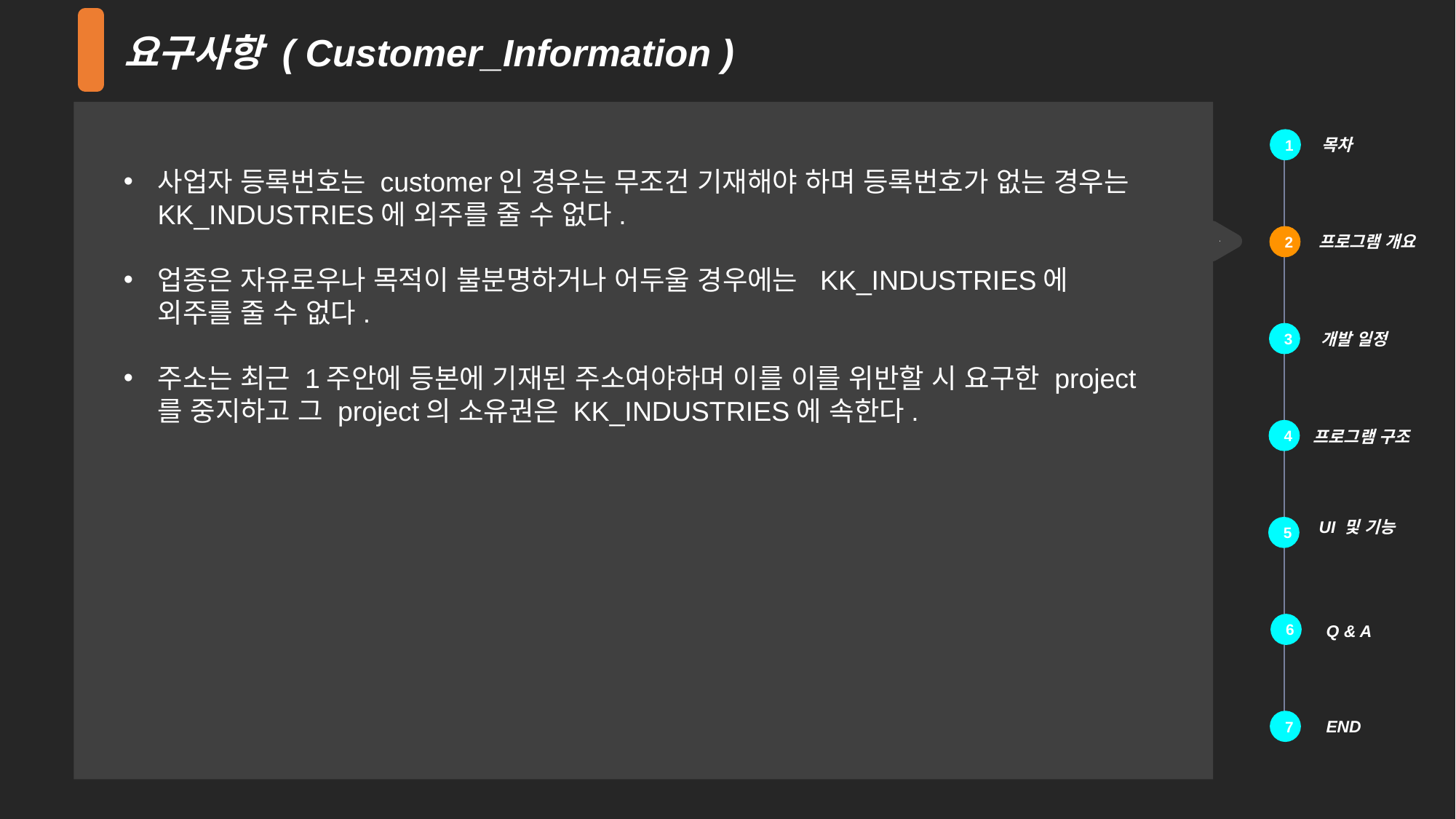

요구사항 ( Customer_Information )

목차
1
사업자 등록번호는 customer인 경우는 무조건 기재해야 하며 등록번호가 없는 경우는 KK_INDUSTRIES에 외주를 줄 수 없다.

업종은 자유로우나 목적이 불분명하거나 어두울 경우에는  KK_INDUSTRIES에 외주를 줄 수 없다.

주소는 최근 1주안에 등본에 기재된 주소여야하며 이를 이를 위반할 시 요구한 project를 중지하고 그 project의 소유권은 KK_INDUSTRIES에 속한다.

 프로그램 개요
2

3
 개발 일정
4
 프로그램 구조
 UI 및 기능
5
6
 Q & A
 END
7